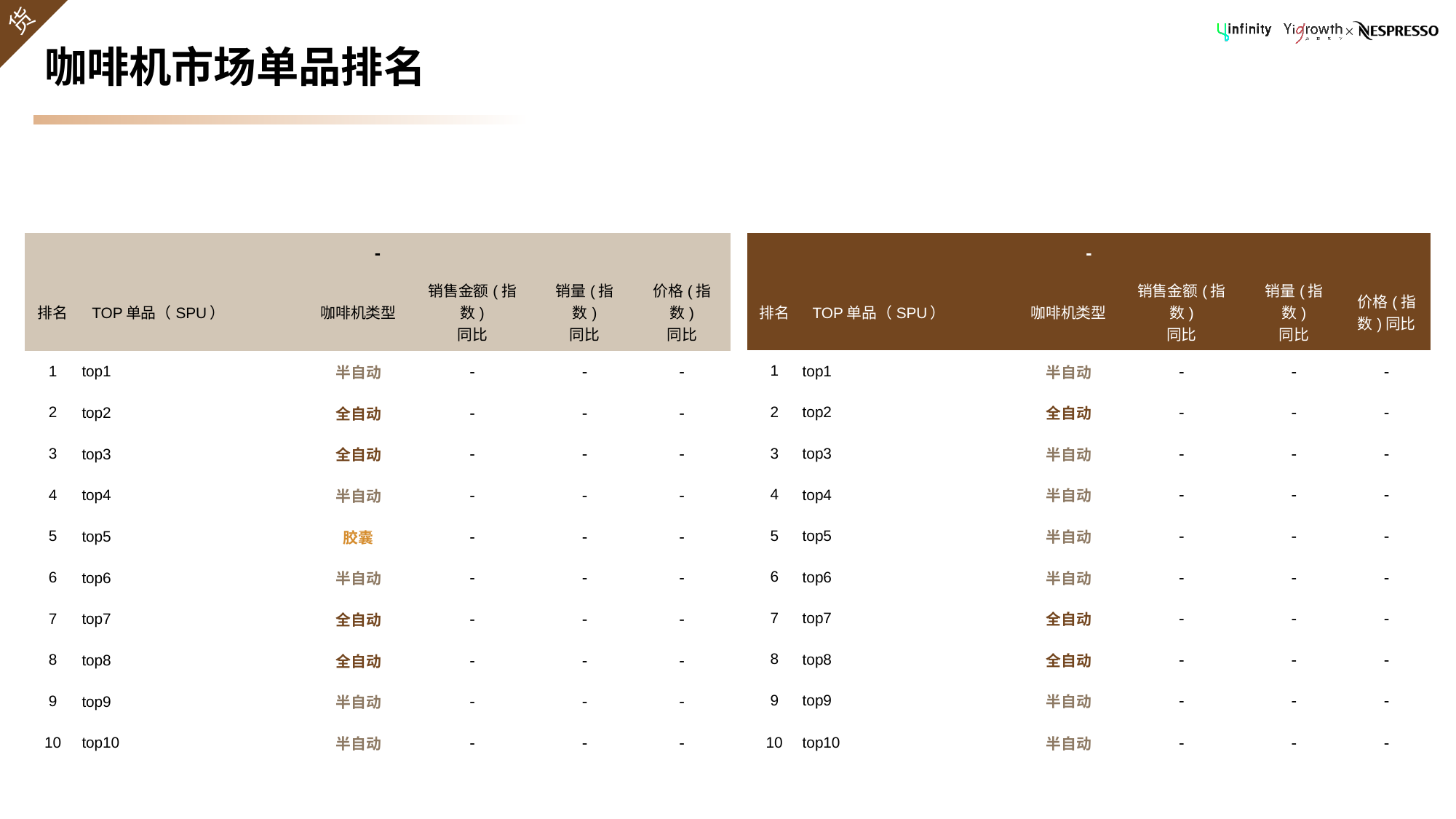

# 咖啡机市场单品排名

| - |  |  |  |  |  |
| --- | --- | --- | --- | --- | --- |
| 排名 | TOP单品（SPU） | 咖啡机类型 | 销售金额(指数) 同比 | 销量(指数) 同比 | 价格(指数)同比 |
| 1 | top1 | 半自动 | - | - | - |
| 2 | top2 | 全自动 | - | - | - |
| 3 | top3 | 半自动 | - | - | - |
| 4 | top4 | 半自动 | - | - | - |
| 5 | top5 | 半自动 | - | - | - |
| 6 | top6 | 半自动 | - | - | - |
| 7 | top7 | 全自动 | - | - | - |
| 8 | top8 | 全自动 | - | - | - |
| 9 | top9 | 半自动 | - | - | - |
| 10 | top10 | 半自动 | - | - | - |
| - |  |  |  |  |  |
| --- | --- | --- | --- | --- | --- |
| 排名 | TOP单品（SPU） | 咖啡机类型 | 销售金额(指数) 同比 | 销量(指数) 同比 | 价格(指数) 同比 |
| 1 | top1 | 半自动 | - | - | - |
| 2 | top2 | 全自动 | - | - | - |
| 3 | top3 | 全自动 | - | - | - |
| 4 | top4 | 半自动 | - | - | - |
| 5 | top5 | 胶囊 | - | - | - |
| 6 | top6 | 半自动 | - | - | - |
| 7 | top7 | 全自动 | - | - | - |
| 8 | top8 | 全自动 | - | - | - |
| 9 | top9 | 半自动 | - | - | - |
| 10 | top10 | 半自动 | - | - | - |